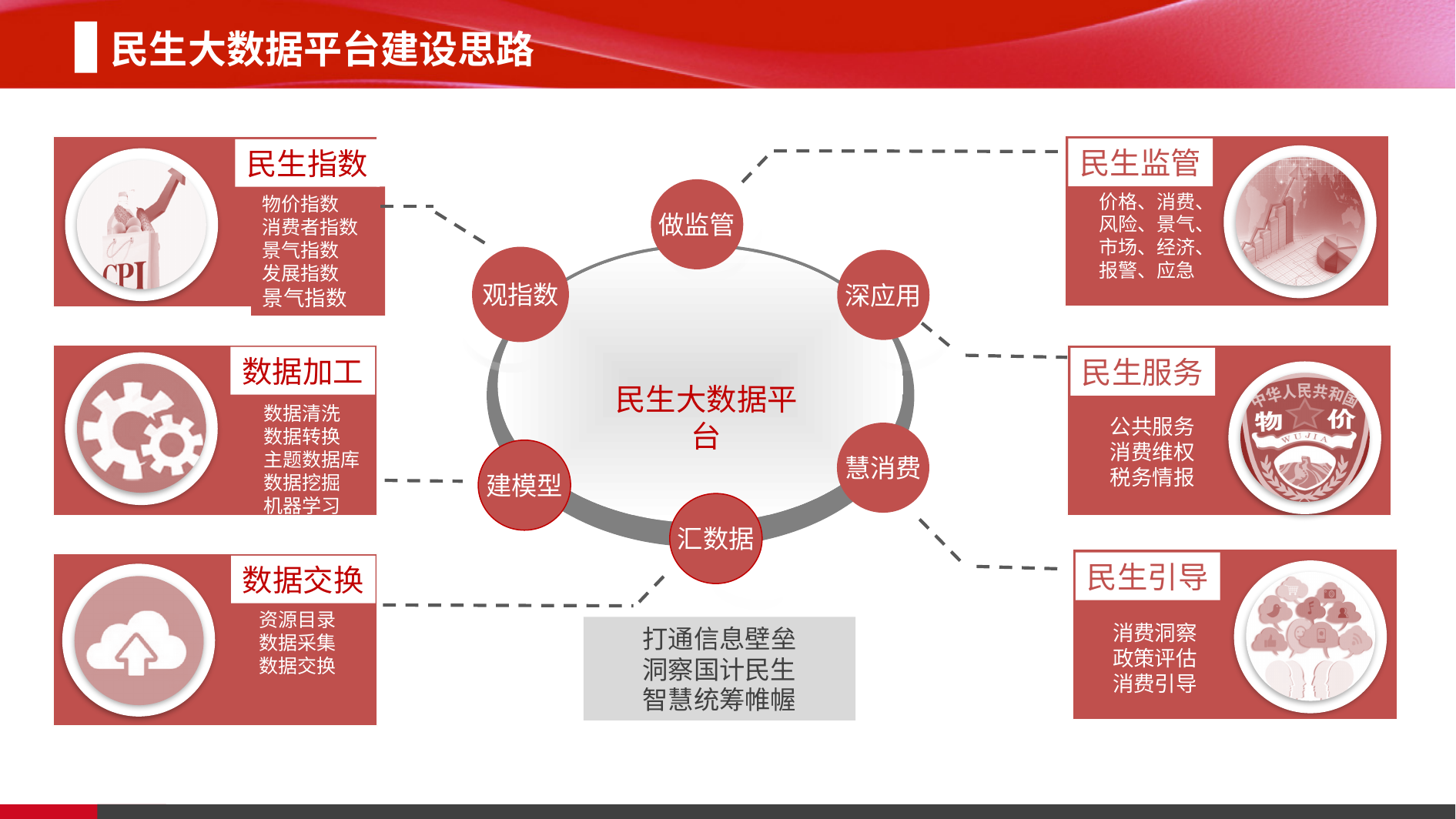

民生大数据平台建设思路

价格、消费、风险、景气、市场、经济、报警、应急
民生监管

物价指数
消费者指数
景气指数
发展指数
景气指数
民生指数

做监管

观指数

深应用

数据加工

公共服务
消费维权
税务情报

民生服务

民生大数据平台
数据清洗
数据转换
主题数据库
数据挖掘
机器学习

慧消费
建模型
汇数据

消费洞察政策评估消费引导
民生引导

资源目录
数据采集
数据交换
数据交换

打通信息壁垒
洞察国计民生
智慧统筹帷幄